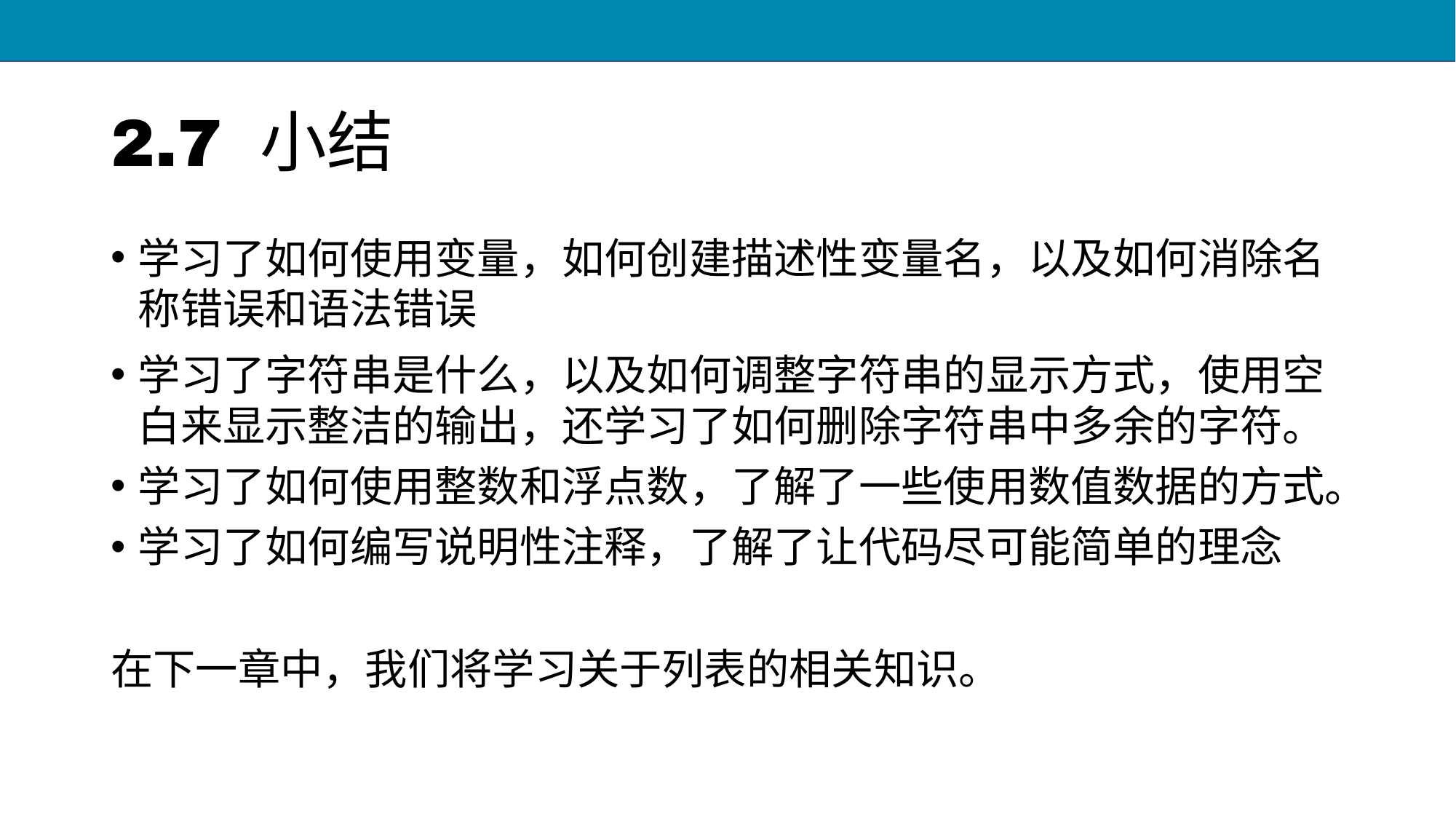

# 2.7 小结
学习了如何使用变量，如何创建描述性变量名，以及如何消除名称错误和语法错误
学习了字符串是什么，以及如何调整字符串的显示方式，使用空白来显示整洁的输出，还学习了如何删除字符串中多余的字符。
学习了如何使用整数和浮点数，了解了一些使用数值数据的方式。
学习了如何编写说明性注释，了解了让代码尽可能简单的理念

在下一章中，我们将学习关于列表的相关知识。